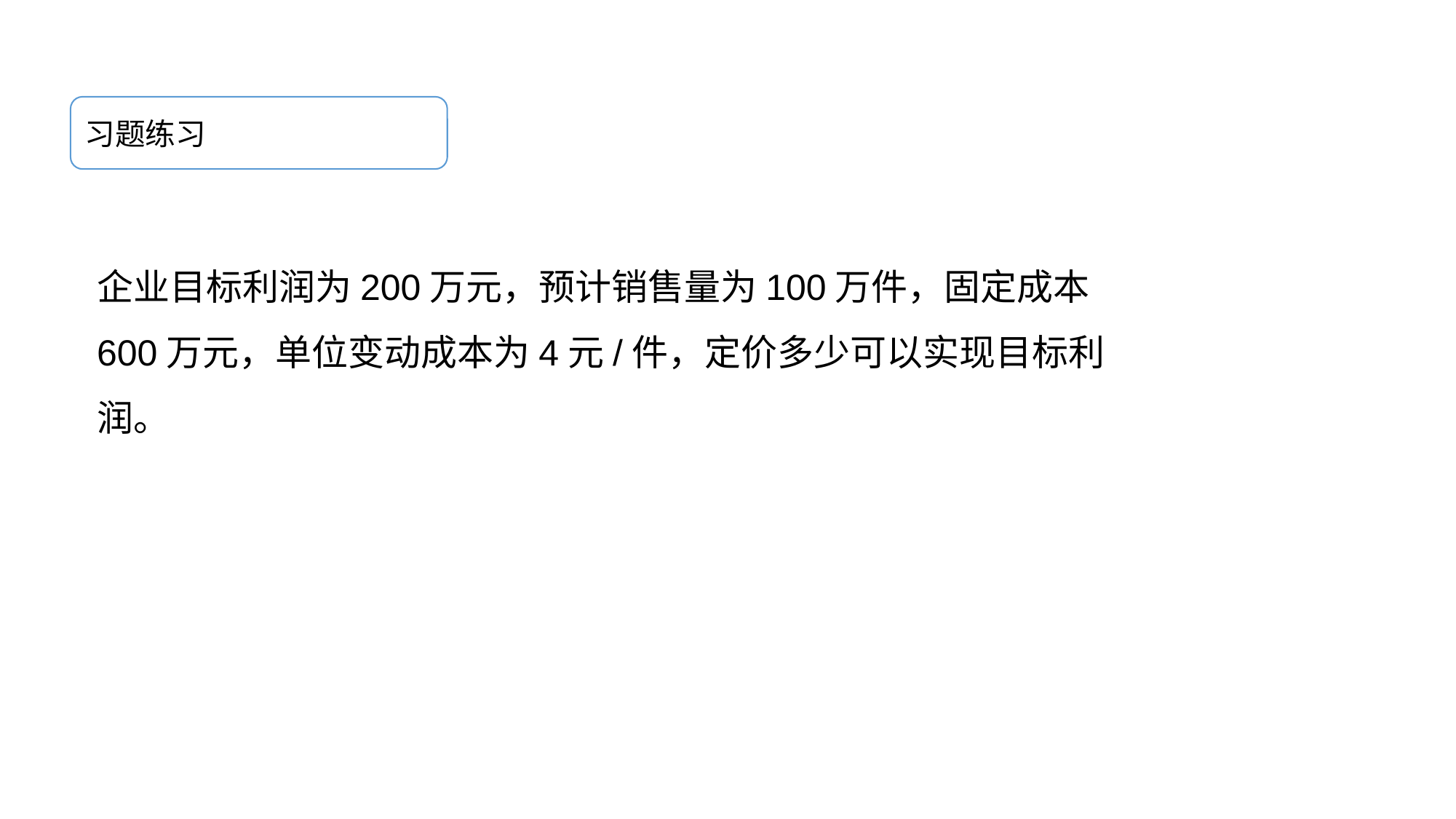

习题练习
企业目标利润为200万元，预计销售量为100万件，固定成本600万元，单位变动成本为4元/件，定价多少可以实现目标利润。